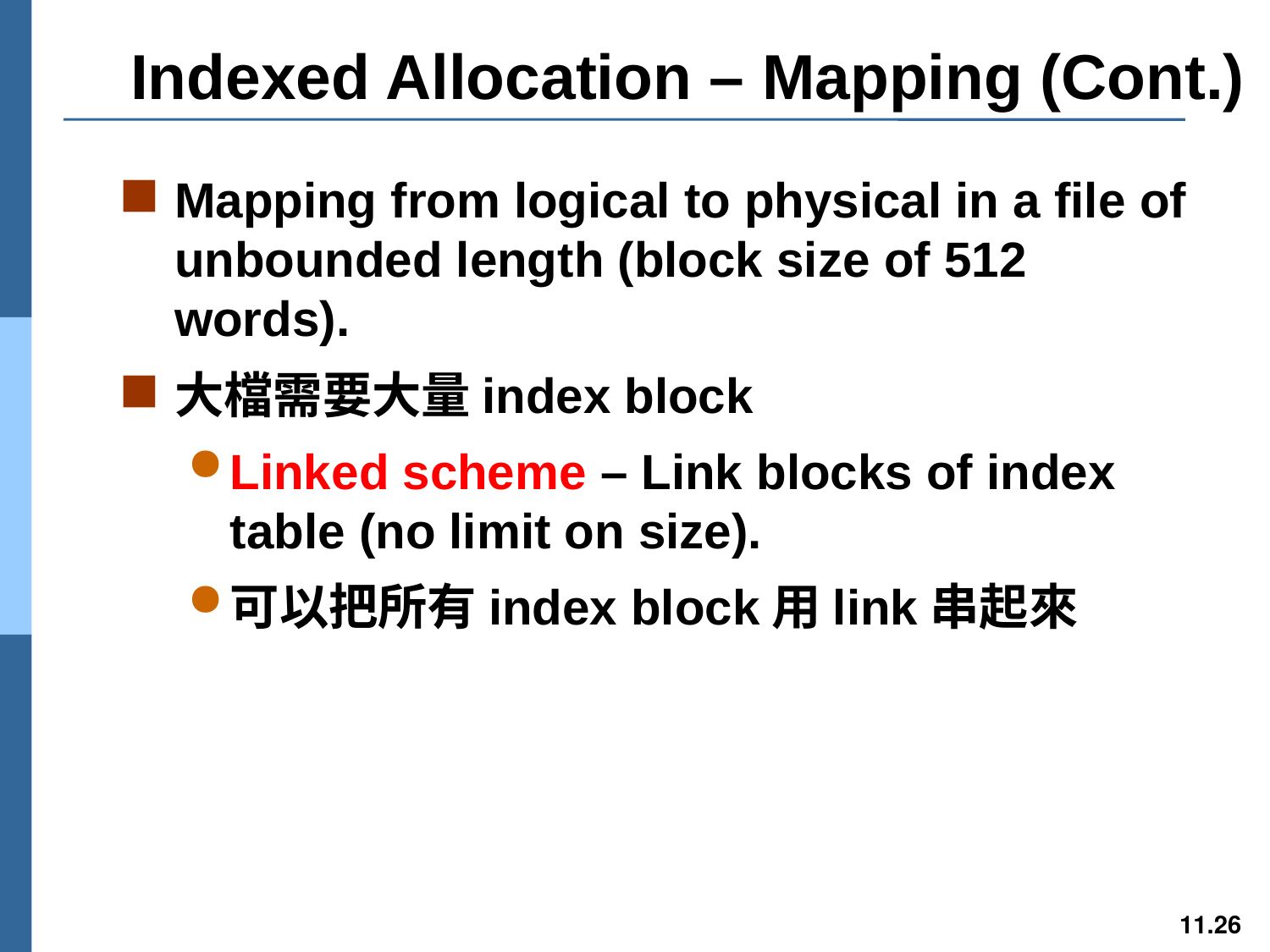

# Indexed Allocation – Mapping (Cont.)
Mapping from logical to physical in a file of unbounded length (block size of 512 words).
大檔需要大量index block
Linked scheme – Link blocks of index table (no limit on size).
可以把所有index block用link串起來